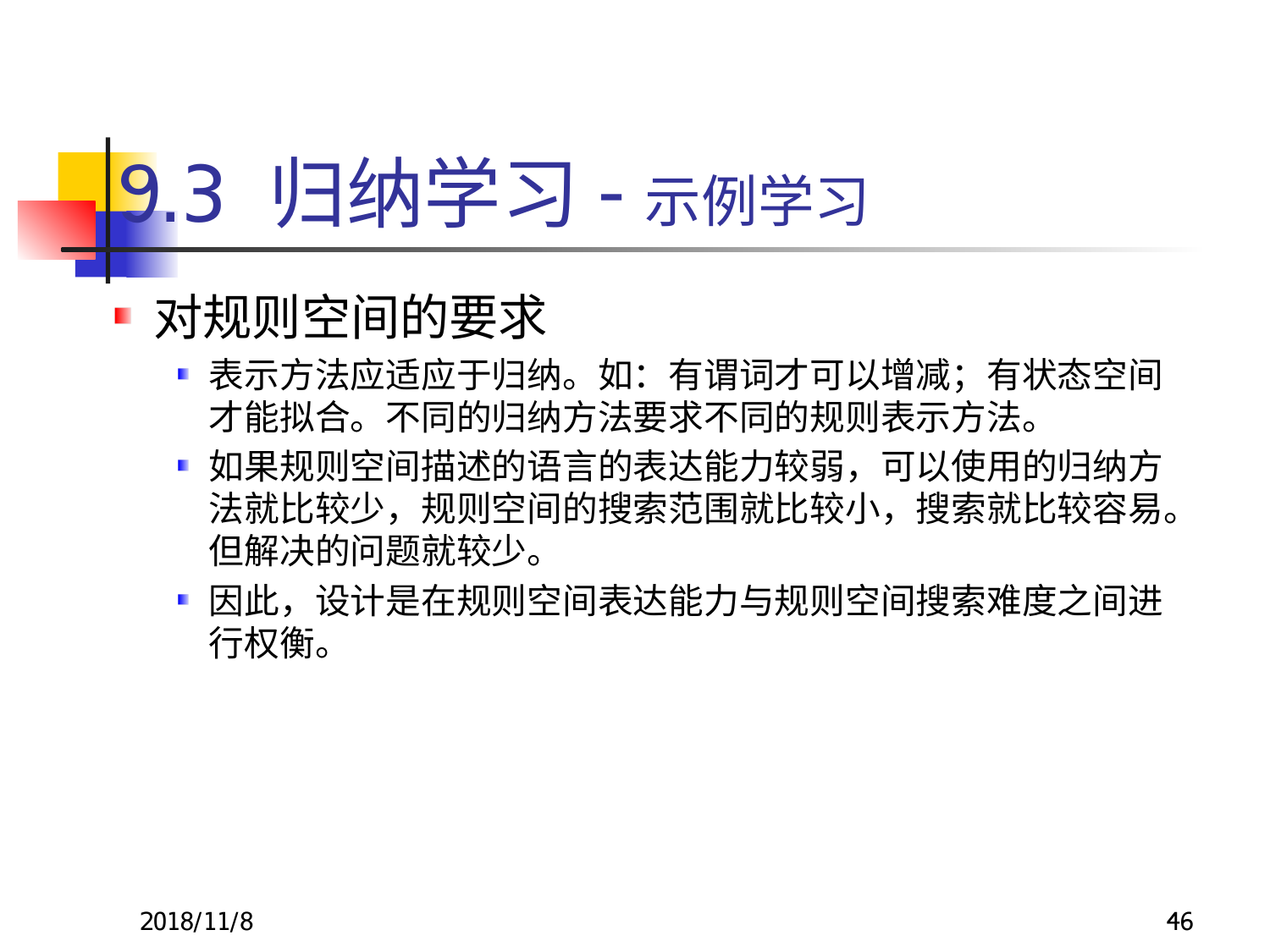

# 9.3 归纳学习-示例学习
对规则空间的要求
表示方法应适应于归纳。如：有谓词才可以增减；有状态空间才能拟合。不同的归纳方法要求不同的规则表示方法。
如果规则空间描述的语言的表达能力较弱，可以使用的归纳方法就比较少，规则空间的搜索范围就比较小，搜索就比较容易。但解决的问题就较少。
因此，设计是在规则空间表达能力与规则空间搜索难度之间进行权衡。
2018/11/8
46